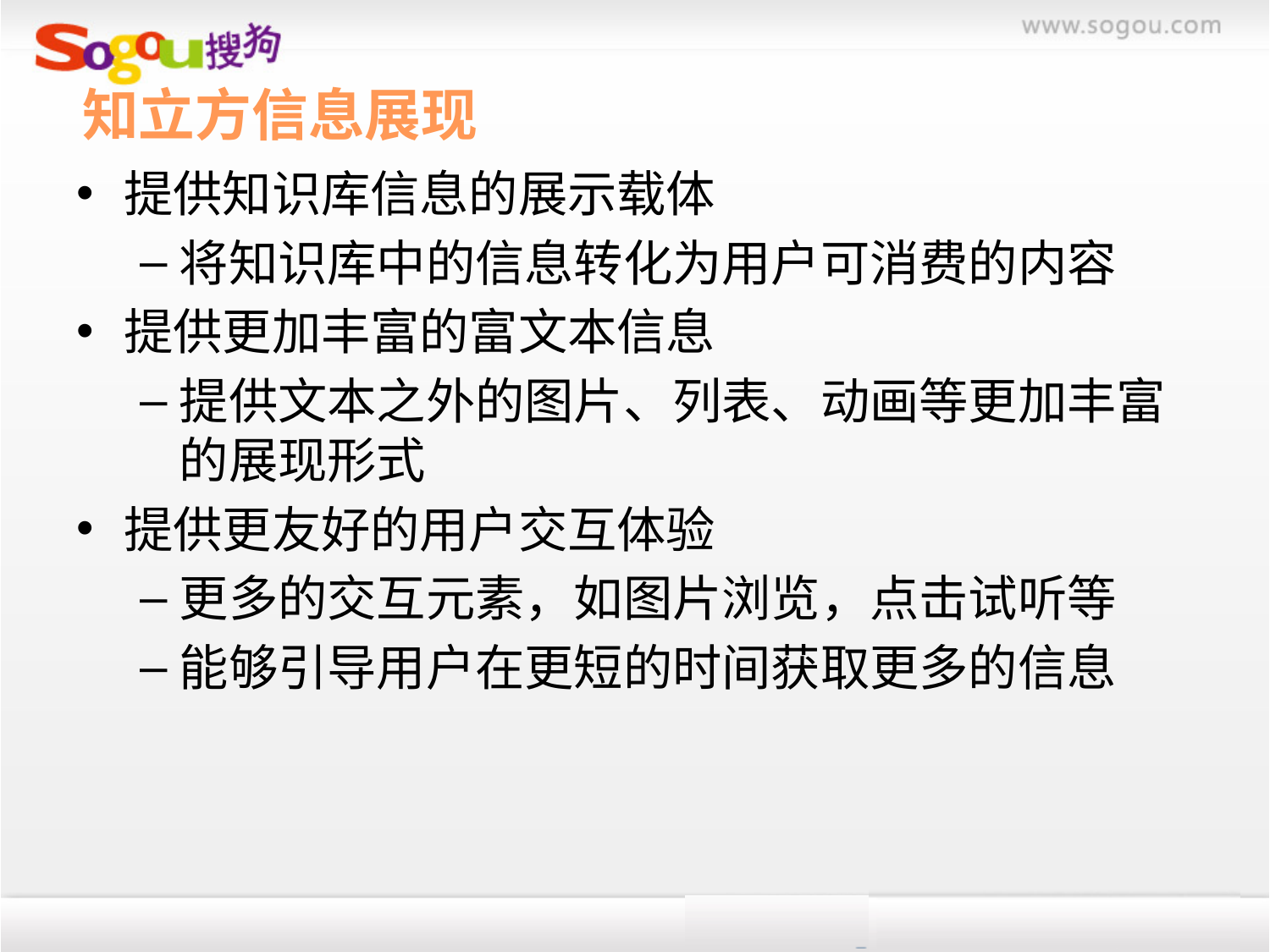

# 知立方信息展现
提供知识库信息的展示载体
将知识库中的信息转化为用户可消费的内容
提供更加丰富的富文本信息
提供文本之外的图片、列表、动画等更加丰富的展现形式
提供更友好的用户交互体验
更多的交互元素，如图片浏览，点击试听等
能够引导用户在更短的时间获取更多的信息